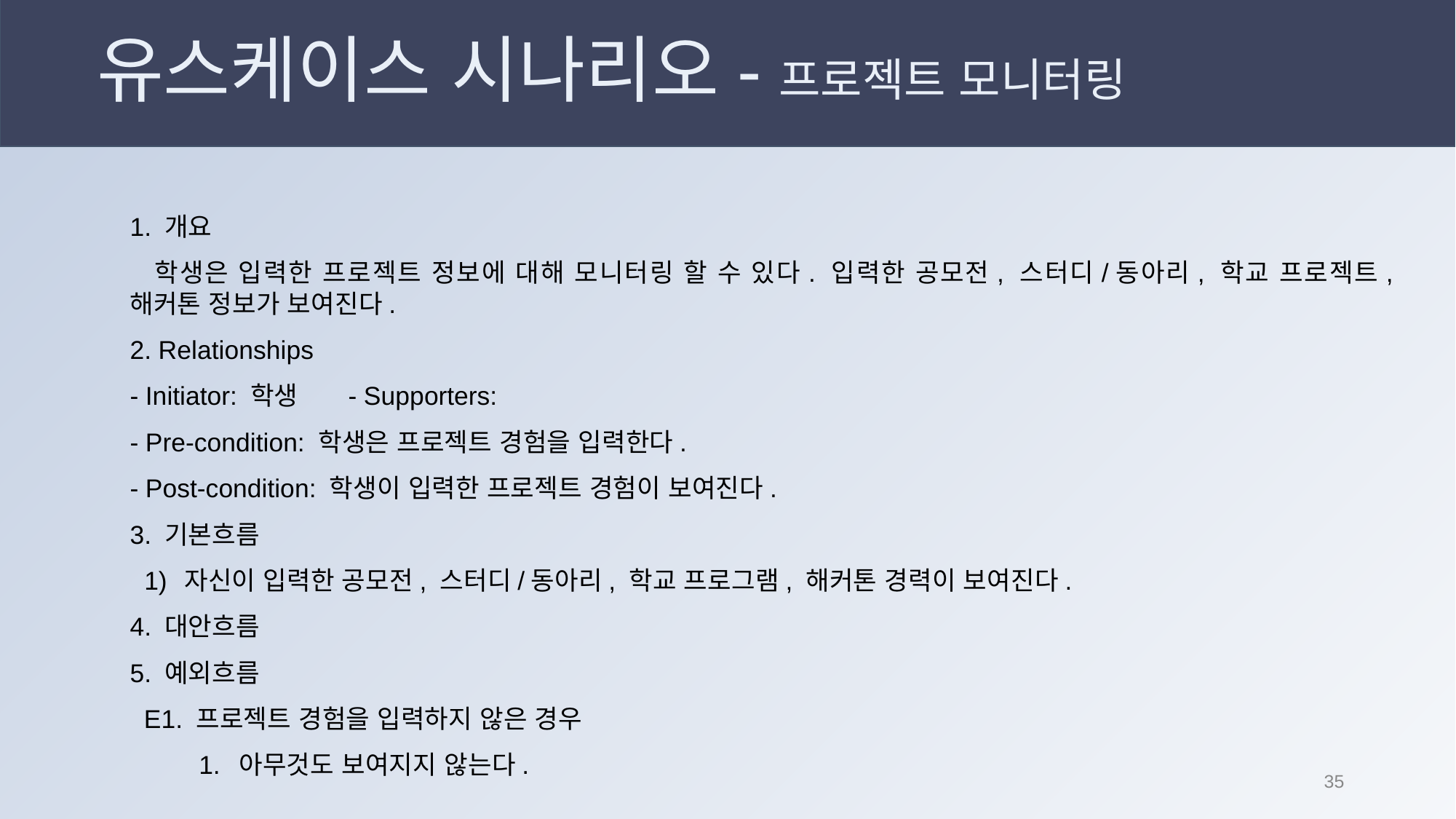

# 유스케이스 시나리오-프로젝트 모니터링

1. 개요
  학생은 입력한 프로젝트 정보에 대해 모니터링 할 수 있다. 입력한 공모전, 스터디/동아리, 학교 프로젝트, 해커톤 정보가 보여진다.
2. Relationships
- Initiator: 학생	- Supporters:
- Pre-condition: 학생은 프로젝트 경험을 입력한다.
- Post-condition: 학생이 입력한 프로젝트 경험이 보여진다.
3. 기본흐름
자신이 입력한 공모전, 스터디/동아리, 학교 프로그램, 해커톤 경력이 보여진다.
4. 대안흐름
5. 예외흐름
  E1. 프로젝트 경험을 입력하지 않은 경우
아무것도 보여지지 않는다.

35